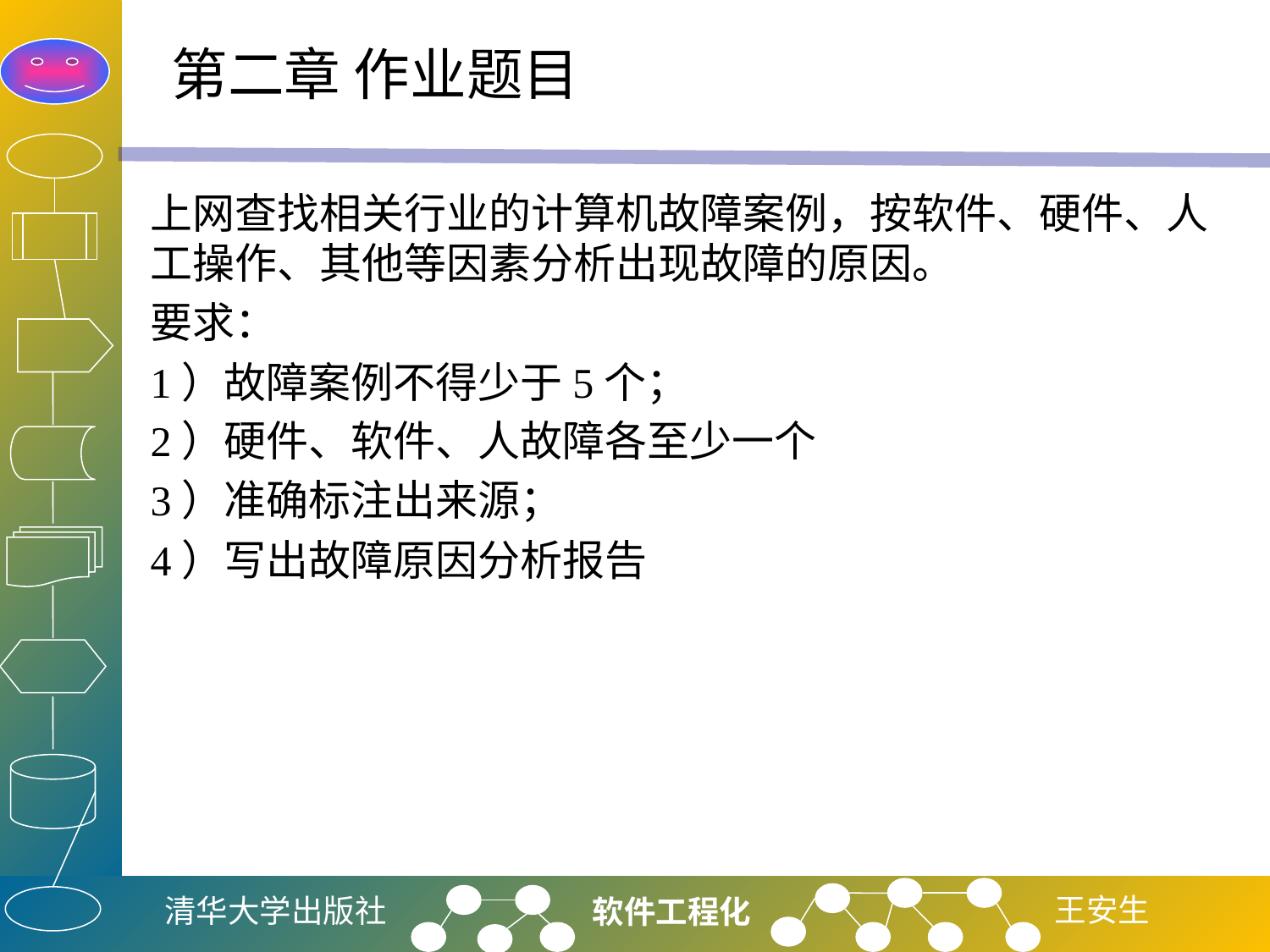

# 第二章 作业题目
上网查找相关行业的计算机故障案例，按软件、硬件、人工操作、其他等因素分析出现故障的原因。
要求：
1）故障案例不得少于5个；
2）硬件、软件、人故障各至少一个
3）准确标注出来源；
4）写出故障原因分析报告